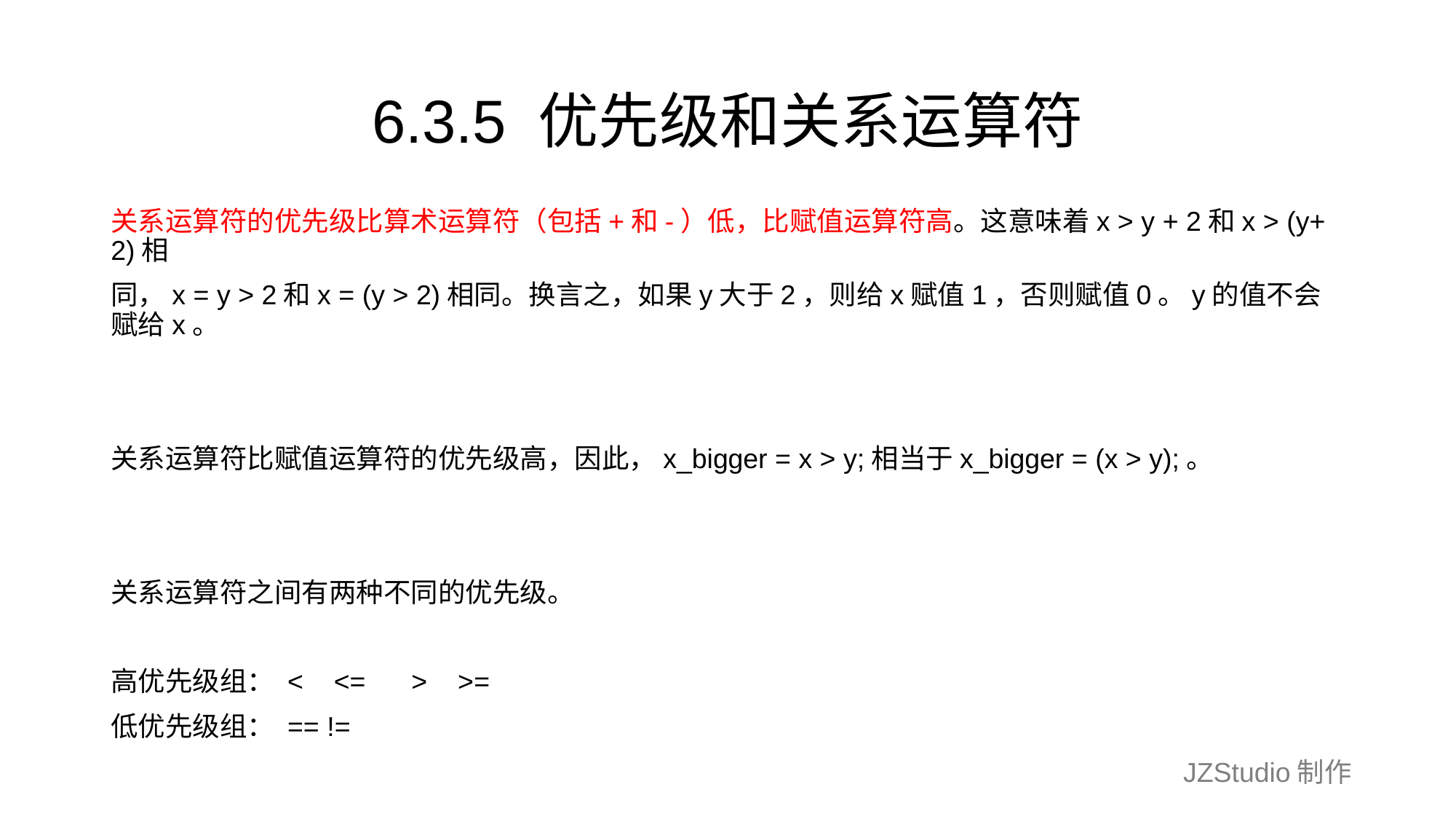

# 6.3.5 优先级和关系运算符
关系运算符的优先级比算术运算符（包括+和-）低，比赋值运算符高。这意味着x > y + 2和x > (y+ 2)相
同，x = y > 2和x = (y > 2)相同。换言之，如果y大于2，则给x赋值1，否则赋值0。y的值不会赋给x。

关系运算符比赋值运算符的优先级高，因此，x_bigger = x > y;相当于x_bigger = (x > y);。

关系运算符之间有两种不同的优先级。

高优先级组： <    <=      >    >=
低优先级组： == !=